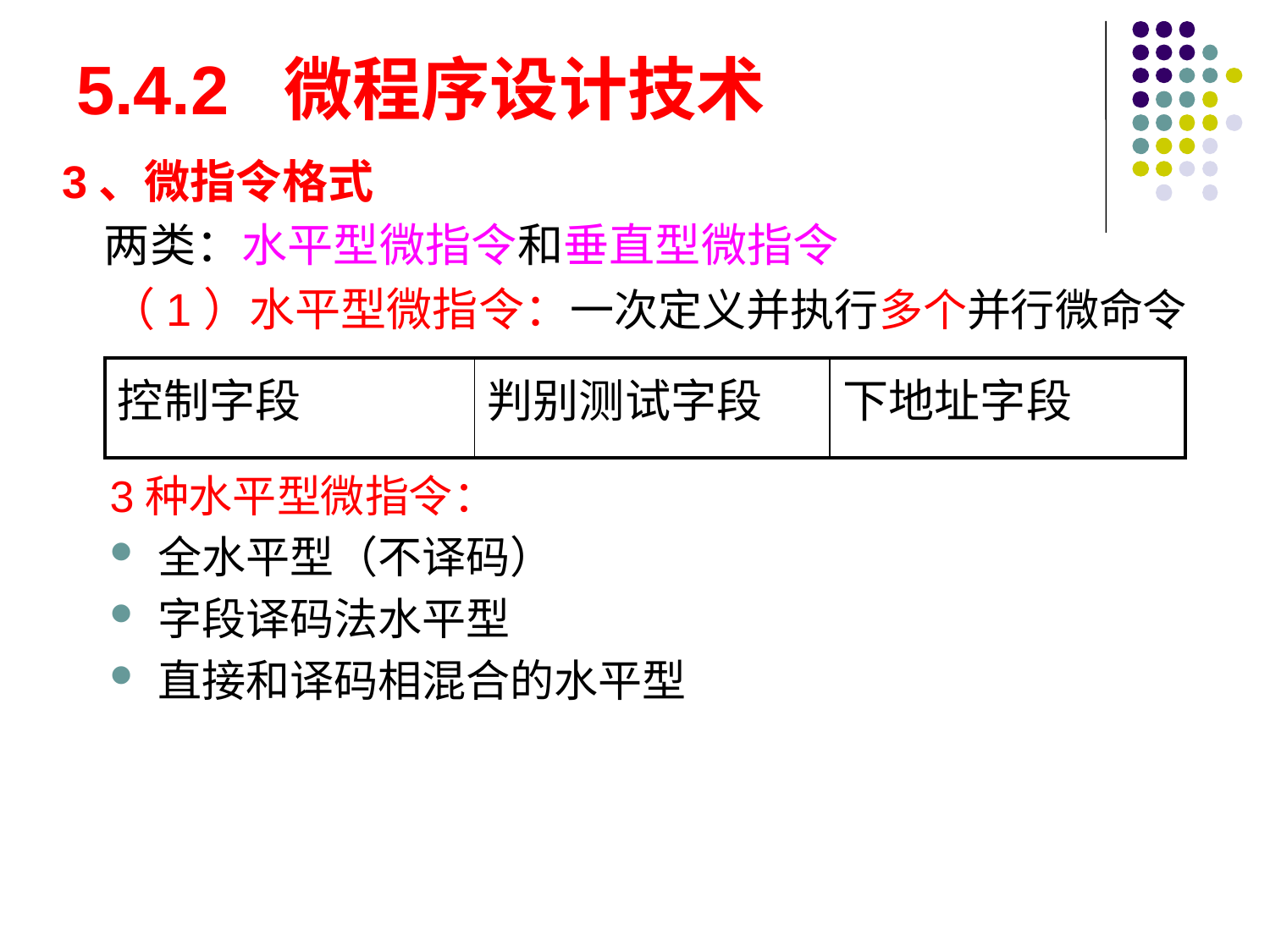

# 5.4.2  微程序设计技术
3、微指令格式
   两类：水平型微指令和垂直型微指令
（1）水平型微指令：一次定义并执行多个并行微命令

3种水平型微指令：
全水平型（不译码）
字段译码法水平型
直接和译码相混合的水平型

| 控制字段 | 判别测试字段 | 下地址字段 |
| --- | --- | --- |
74